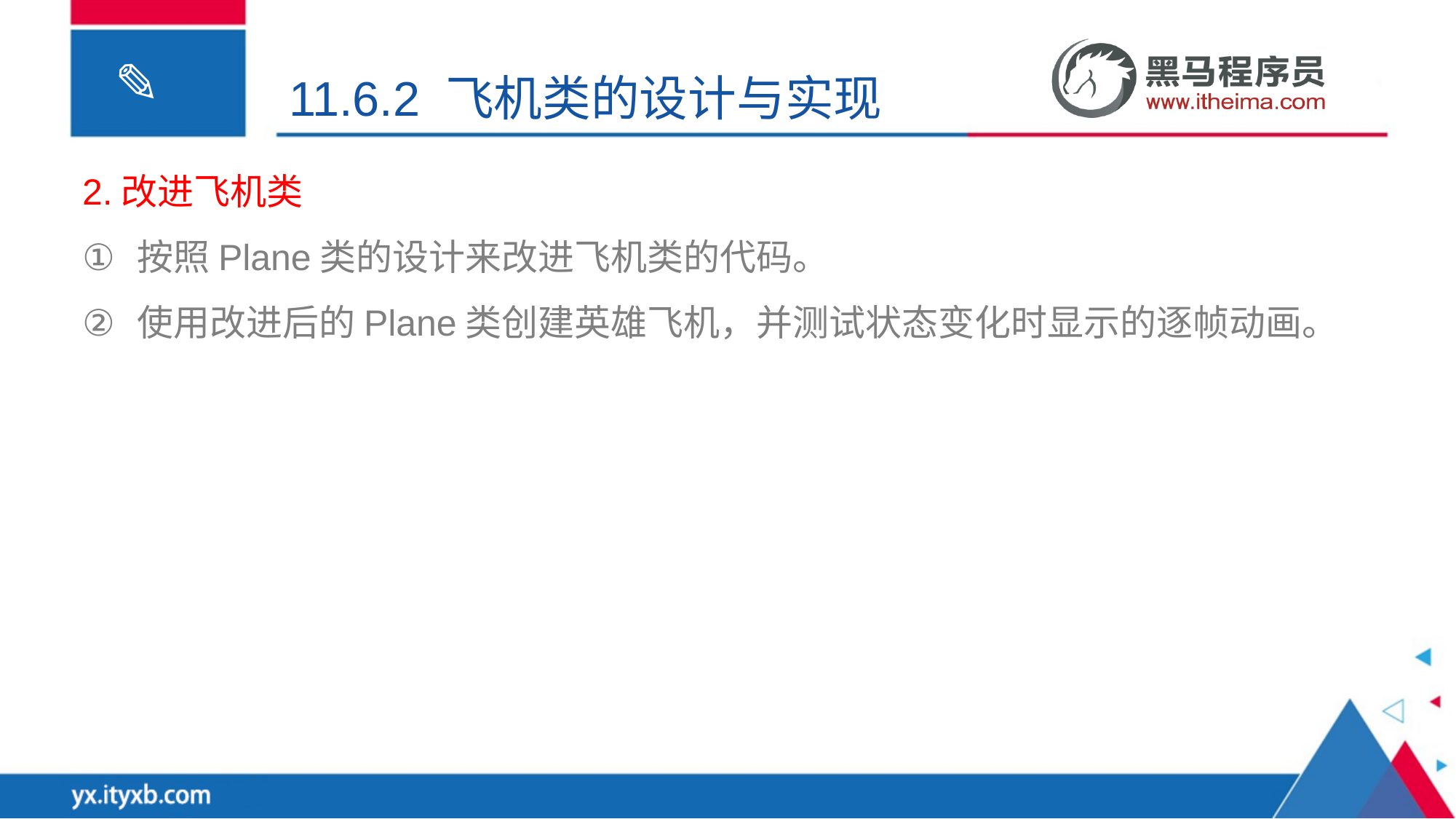

11.6.2 飞机类的设计与实现
2.改进飞机类
按照Plane类的设计来改进飞机类的代码。
使用改进后的Plane类创建英雄飞机，并测试状态变化时显示的逐帧动画。